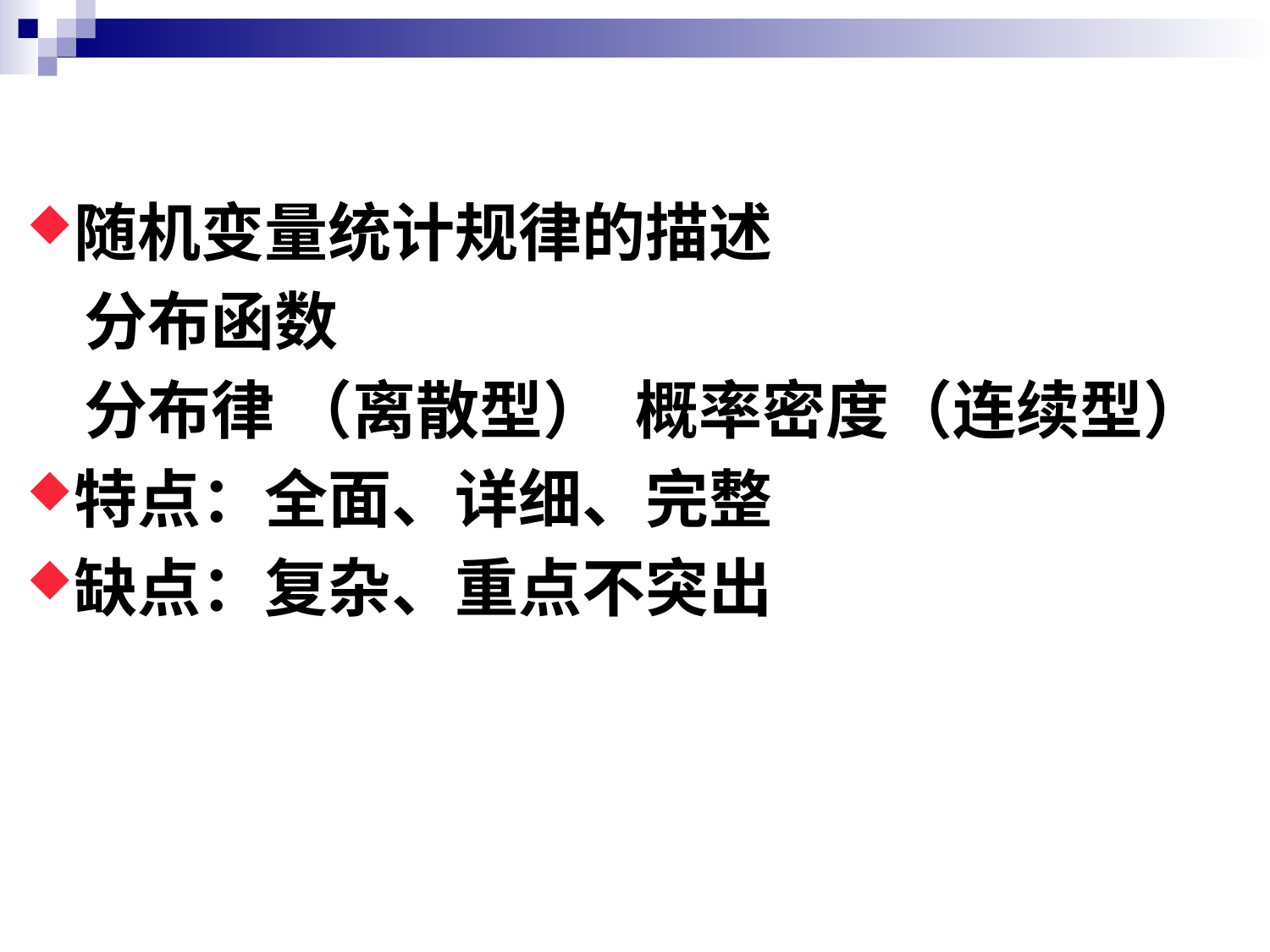

随机变量统计规律的描述
   分布函数
   分布律 （离散型）  概率密度（连续型）
特点：全面、详细、完整
缺点：复杂、重点不突出